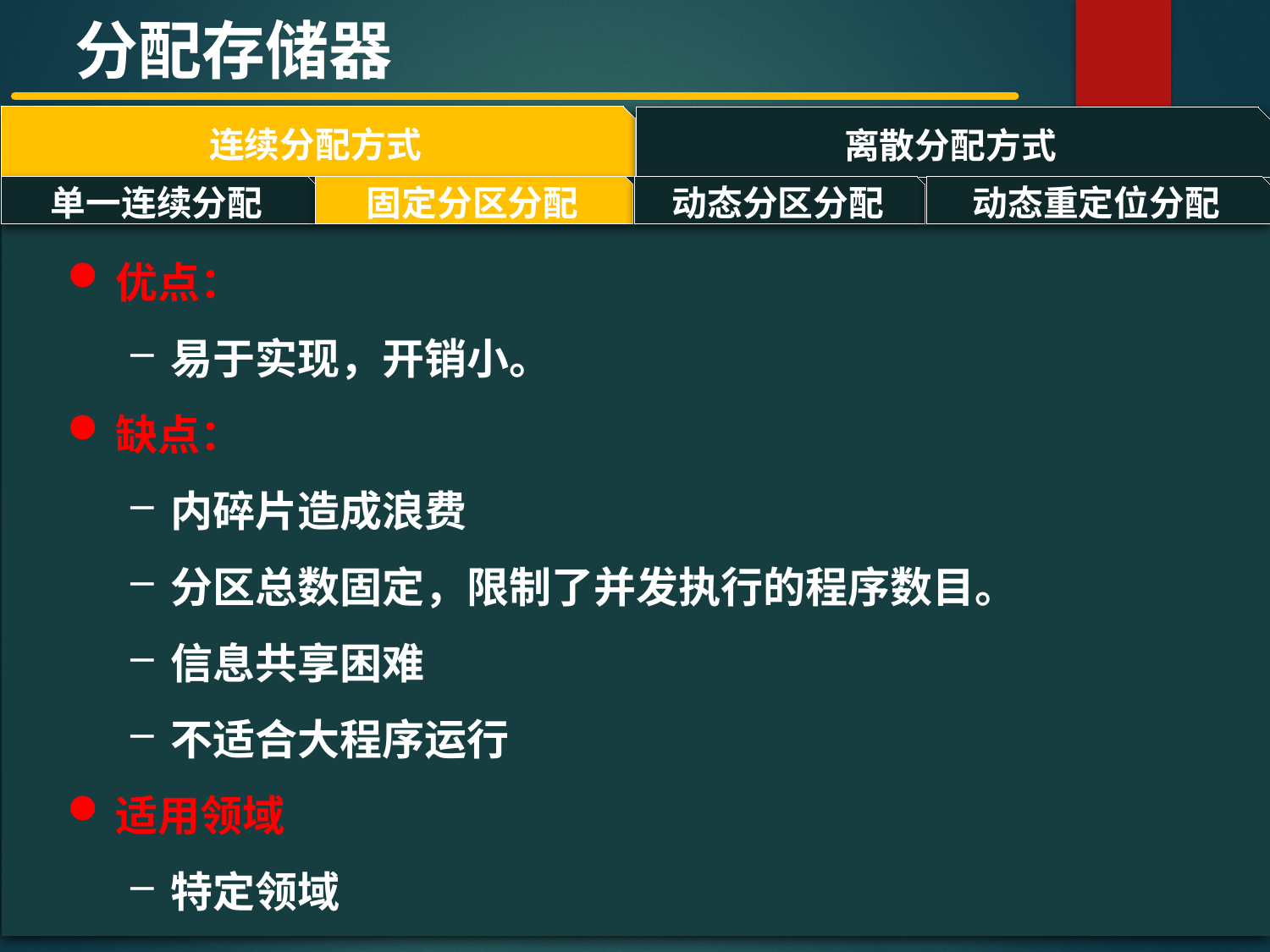

分配存储器
连续分配方式
离散分配方式
#
单一连续分配
固定分区分配
动态分区分配
动态重定位分配
优点：
易于实现，开销小。
缺点：
内碎片造成浪费
分区总数固定，限制了并发执行的程序数目。
信息共享困难
不适合大程序运行
适用领域
特定领域